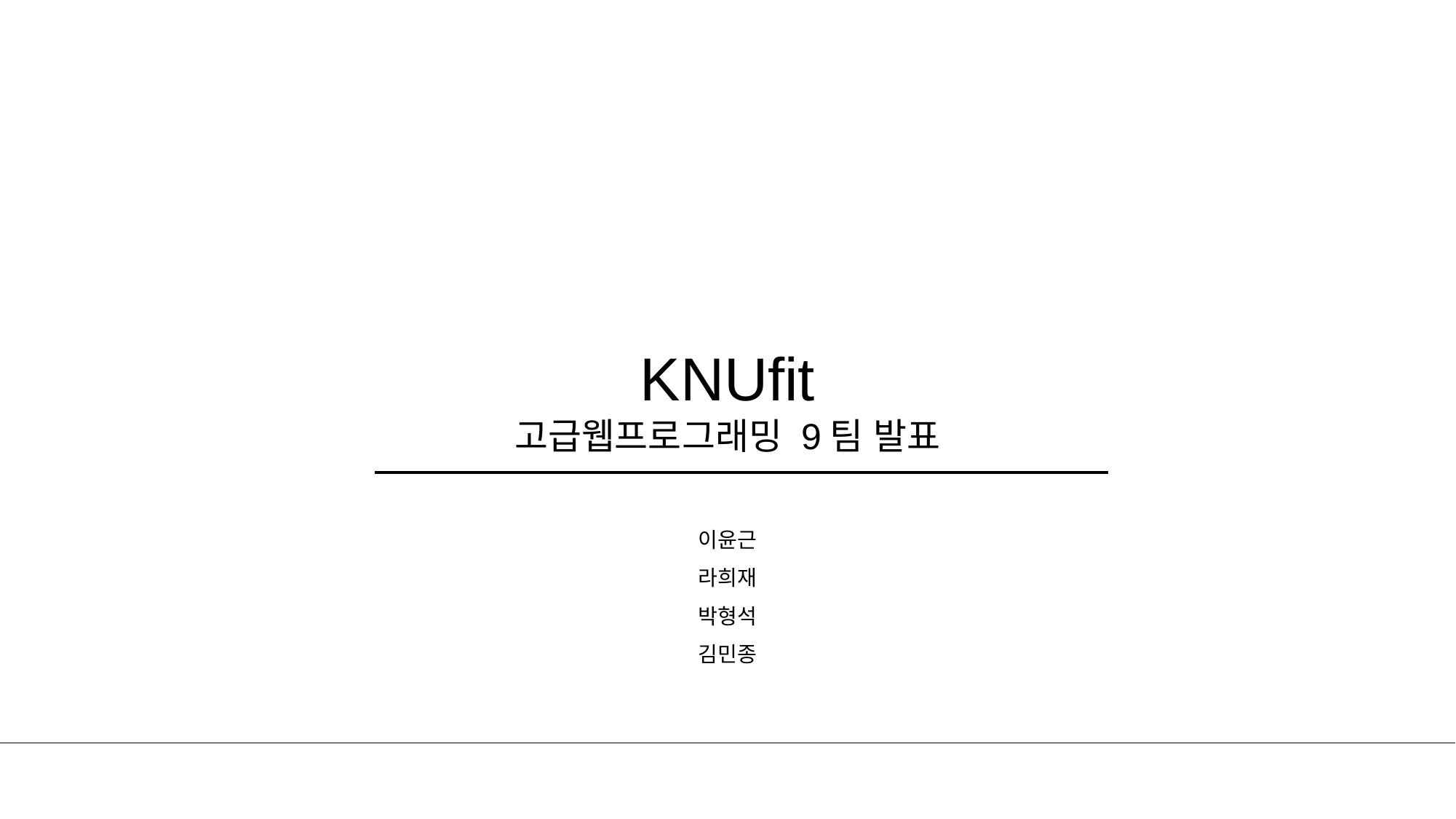

KNUfit
고급웹프로그래밍 9팀 발표
이윤근
라희재
박형석
김민종